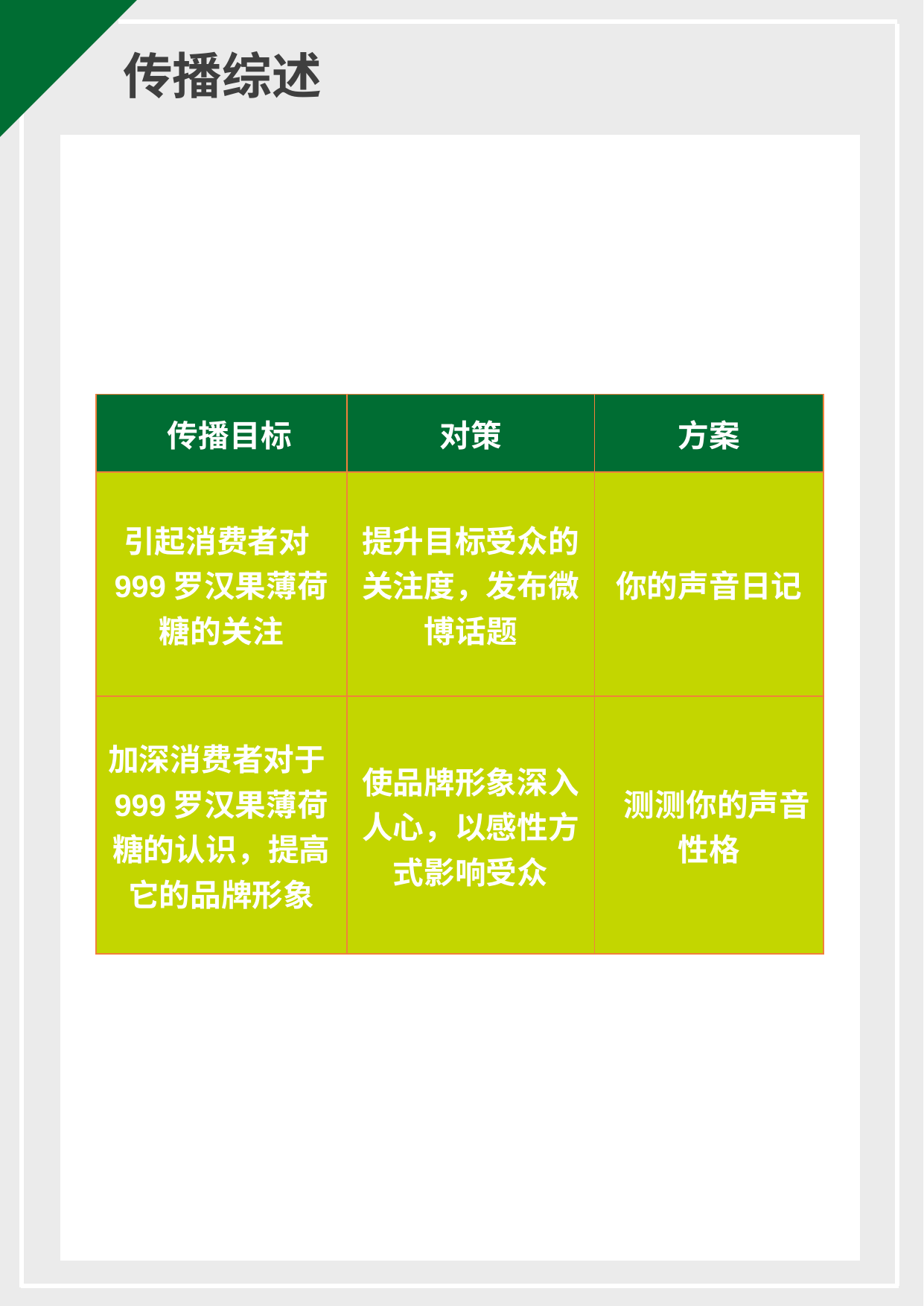

传播综述

| 传播目标 | 对策 | 方案 |
| --- | --- | --- |
| 引起消费者对999罗汉果薄荷糖的关注 | 提升目标受众的关注度，发布微博话题 | 你的声音日记 |
| 加深消费者对于999罗汉果薄荷糖的认识，提高它的品牌形象 | 使品牌形象深入人心，以感性方式影响受众 | 测测你的声音性格 |